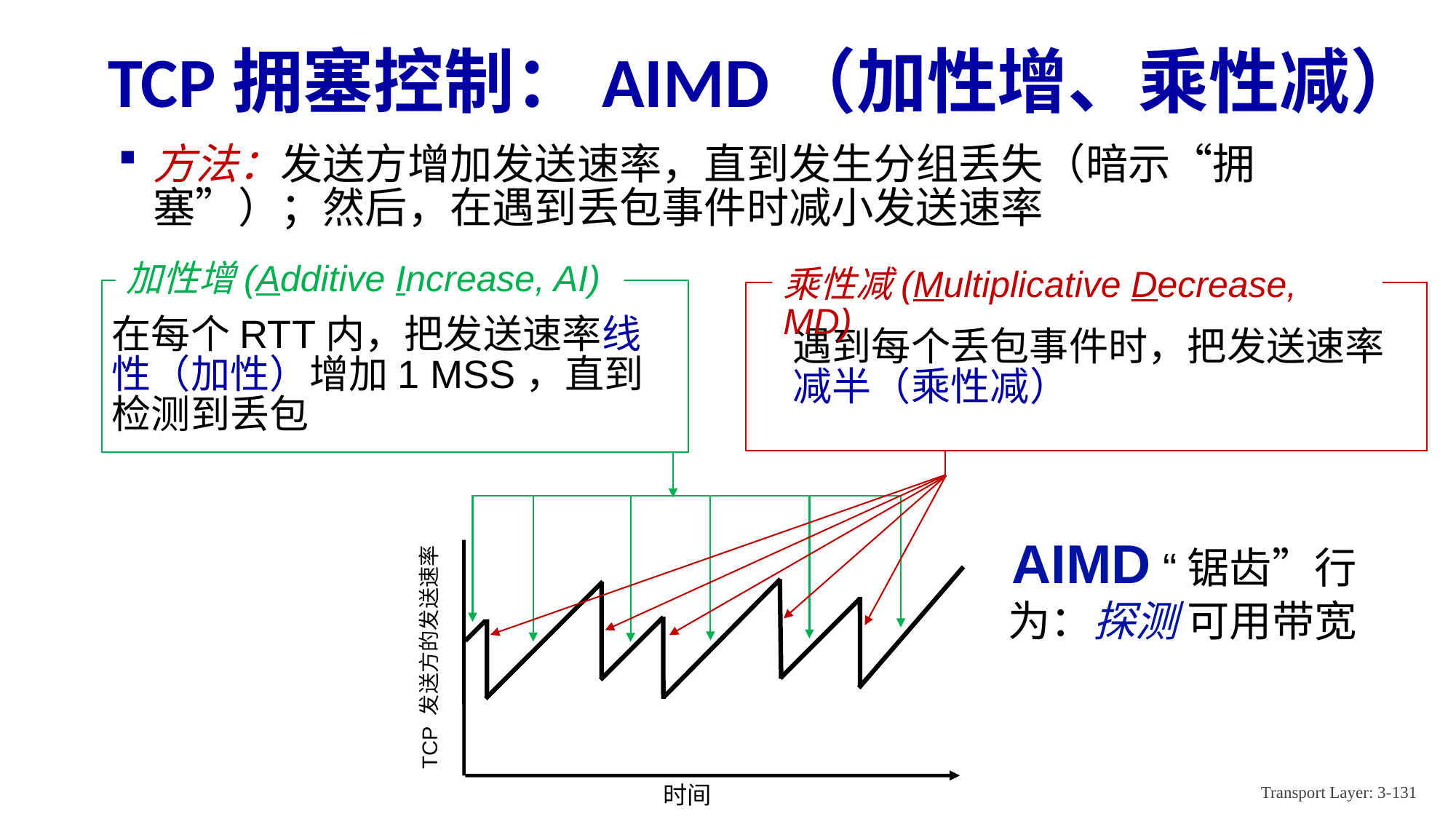

# TCP拥塞控制：AIMD（加性增、乘性减）
方法：发送方增加发送速率，直到发生分组丢失（暗示“拥塞”）；然后，在遇到丢包事件时减小发送速率
加性增(Additive Increase, AI)

在每个RTT内，把发送速率线性（加性）增加1 MSS，直到检测到丢包
乘性减(Multiplicative Decrease, MD)

遇到每个丢包事件时，把发送速率减半（乘性减）

TCP 发送方的发送速率
时间

AIMD “锯齿”行为：探测 可用带宽

Transport Layer: 3-131